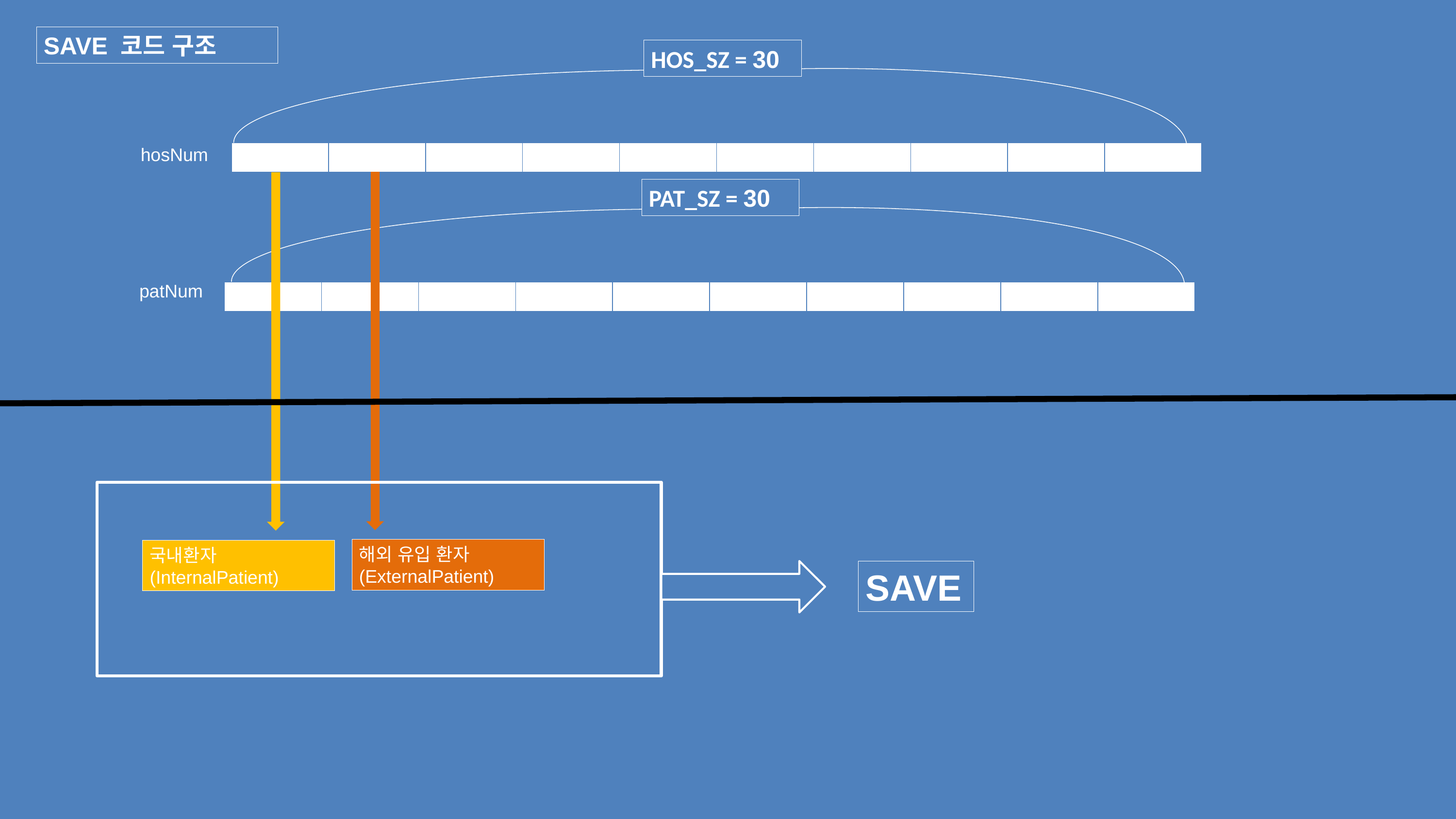

SAVE 코드 구조
HOS_SZ = 30

hosNum
|  |  |  |  |  |  |  |  |  |  |
| --- | --- | --- | --- | --- | --- | --- | --- | --- | --- |

PAT_SZ = 30

patNum
|  |  |  |  |  |  |  |  |  |  |
| --- | --- | --- | --- | --- | --- | --- | --- | --- | --- |

해외 유입 환자 (ExternalPatient)
국내환자 (InternalPatient)

SAVE